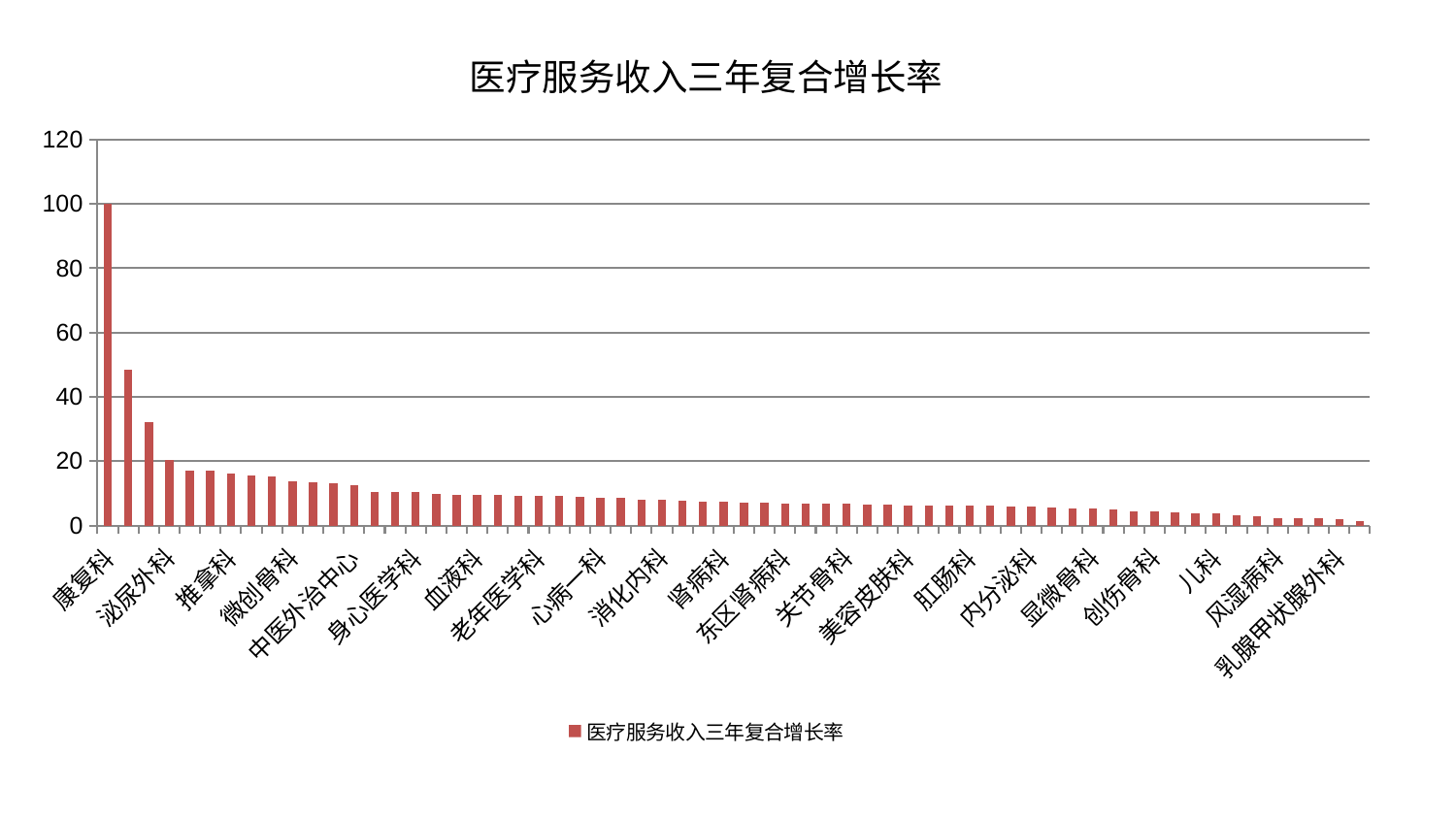

### Chart: 医疗服务收入三年复合增长率

| Category | 医疗服务收入三年复合增长率 |
|---|---|
| 康复科 | 100.0 |
| 神经内科 | 48.40203266701426 |
| 心病四科 | 32.260327018004524 |
| 泌尿外科 | 20.227640204396096 |
| 神经外科 | 17.10523676170924 |
| 胸外科 | 16.996463458784824 |
| 推拿科 | 16.286185897814423 |
| 运动损伤骨科 | 15.452211028905948 |
| 皮肤科 | 15.368968604791464 |
| 微创骨科 | 13.8106165572776 |
| 心病二科 | 13.281420156056678 |
| 心血管内科 | 13.16951401252215 |
| 中医外治中心 | 12.477911101235046 |
| 骨科 | 10.491324376277595 |
| 西区重症医学科 | 10.466983556226655 |
| 身心医学科 | 10.32663663237899 |
| 脊柱骨科 | 9.830892995140294 |
| 周围血管科 | 9.610848487576124 |
| 血液科 | 9.564476137202654 |
| 肿瘤内科 | 9.54162976923756 |
| 脑病一科 | 9.342418416908053 |
| 老年医学科 | 9.13836486237283 |
| 心病三科 | 9.05474791937443 |
| 脾胃病科 | 9.044802283924895 |
| 心病一科 | 8.627460091409775 |
| 肝胆外科 | 8.446959678510618 |
| 脑病二科 | 8.05997593102305 |
| 消化内科 | 8.054592719387438 |
| 小儿推拿科 | 7.592089313214624 |
| 医院 | 7.4548772454840515 |
| 肾病科 | 7.40033111274939 |
| 肝病科 | 7.158013931686934 |
| 小儿骨科 | 7.110273129876666 |
| 东区肾病科 | 6.8341636250543765 |
| 治未病中心 | 6.788298834733651 |
| 脾胃科消化科合并 | 6.668776339540967 |
| 关节骨科 | 6.656741621988965 |
| 产科 | 6.465588050804751 |
| 呼吸内科 | 6.40008448560466 |
| 美容皮肤科 | 6.34390244649238 |
| 妇二科 | 6.332990727237979 |
| 男科 | 6.291891761644676 |
| 肛肠科 | 6.198175562581202 |
| 针灸科 | 6.187303816609568 |
| 重症医学科 | 5.9001585535964045 |
| 内分泌科 | 5.791678251304143 |
| 肾脏内科 | 5.7313766597042175 |
| 中医经典科 | 5.259192502276982 |
| 显微骨科 | 5.250801299996069 |
| 耳鼻喉科 | 4.964297098585028 |
| 脑病三科 | 4.505606416921918 |
| 创伤骨科 | 4.245219452346279 |
| 妇科 | 4.01799802570375 |
| 眼科 | 3.748996685828689 |
| 儿科 | 3.734621522779513 |
| 口腔科 | 3.204278565014097 |
| 普通外科 | 2.8891504853630763 |
| 风湿病科 | 2.401375980165641 |
| 妇科妇二科合并 | 2.263346848071859 |
| 综合内科 | 2.242073109531301 |
| 乳腺甲状腺外科 | 1.8802922629279015 |
| 东区重症医学科 | 1.3561258215262788 |
241